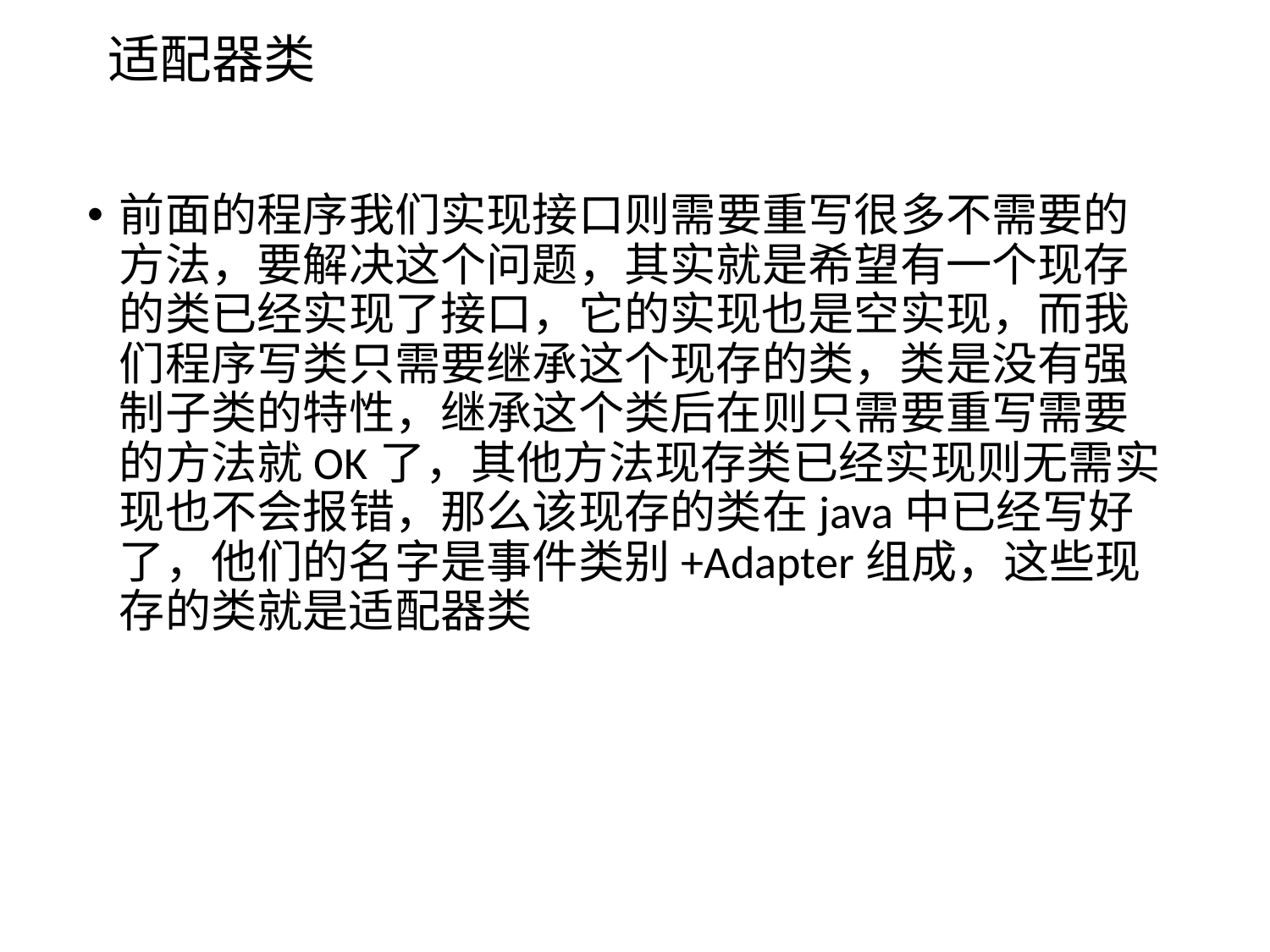

# 适配器类
前面的程序我们实现接口则需要重写很多不需要的方法，要解决这个问题，其实就是希望有一个现存的类已经实现了接口，它的实现也是空实现，而我们程序写类只需要继承这个现存的类，类是没有强制子类的特性，继承这个类后在则只需要重写需要的方法就OK了，其他方法现存类已经实现则无需实现也不会报错，那么该现存的类在java中已经写好了，他们的名字是事件类别+Adapter组成，这些现存的类就是适配器类